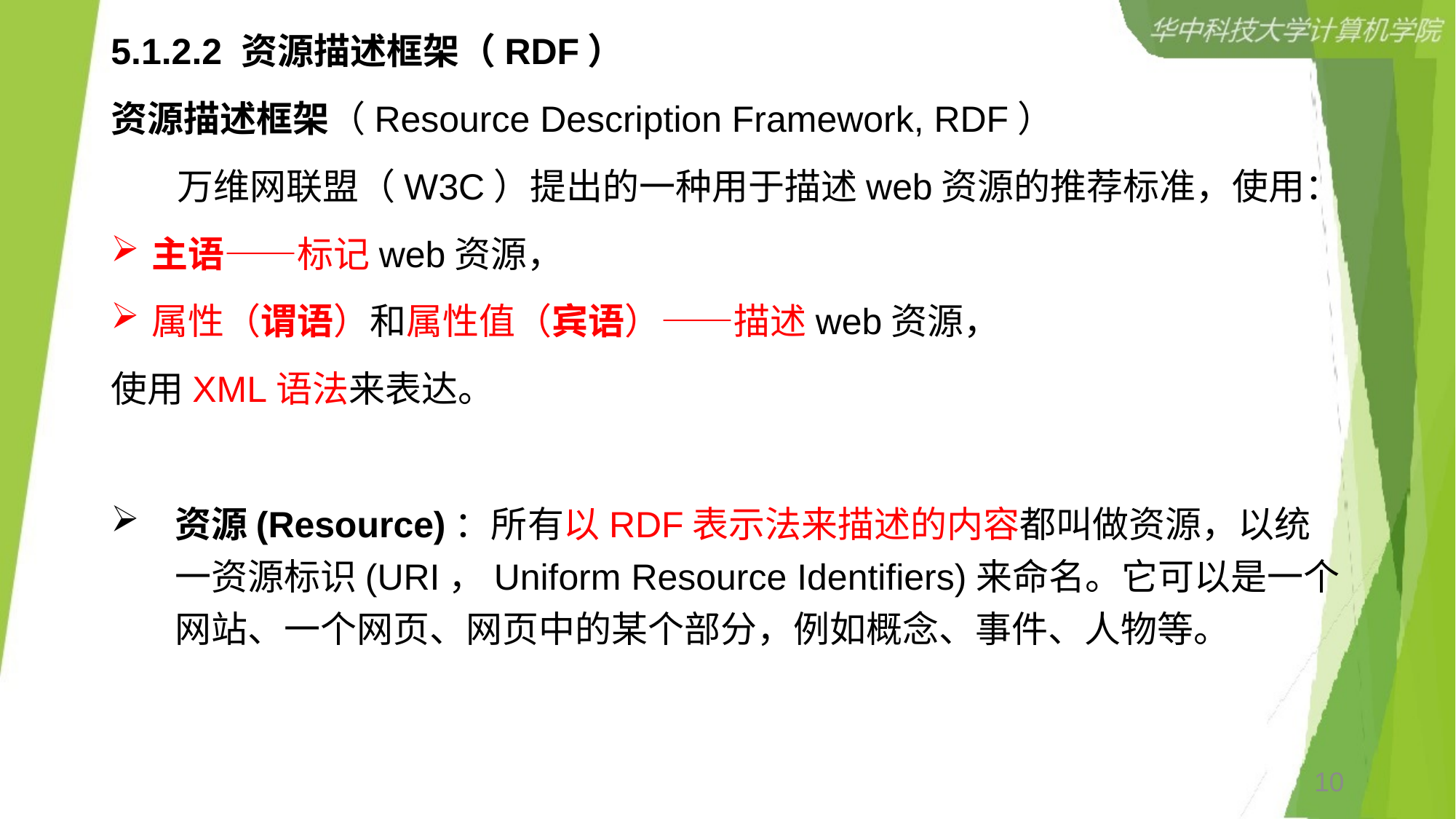

# 5.1.2.2 资源描述框架（RDF）
资源描述框架（Resource Description Framework, RDF）
       万维网联盟（W3C）提出的一种用于描述web资源的推荐标准，使用：
主语——标记web资源，
属性（谓语）和属性值（宾语）——描述web资源，
使用XML语法来表达。

资源(Resource)：所有以RDF表示法来描述的内容都叫做资源，以统一资源标识(URI，Uniform Resource Identifiers)来命名。它可以是一个网站、一个网页、网页中的某个部分，例如概念、事件、人物等。
10